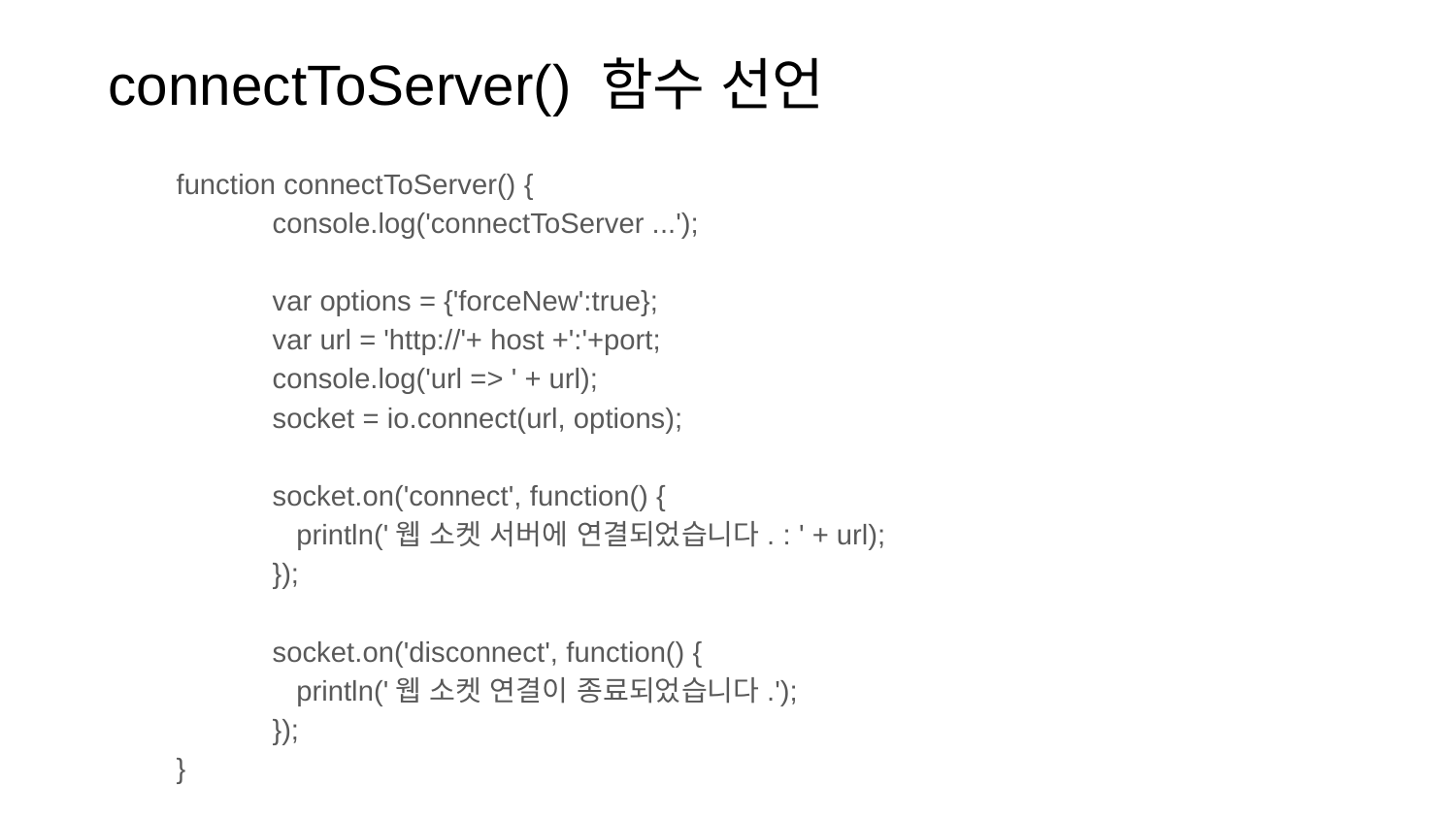

connectToServer() 함수 선언
function connectToServer() {
            console.log('connectToServer ...');

            var options = {'forceNew':true};
            var url = 'http://'+ host +':'+port;
            console.log('url => ' + url);
            socket = io.connect(url, options);

            socket.on('connect', function() {
               println('웹 소켓 서버에 연결되었습니다. : ' + url);
            });

            socket.on('disconnect', function() {
               println('웹 소켓 연결이 종료되었습니다.');
            });
}